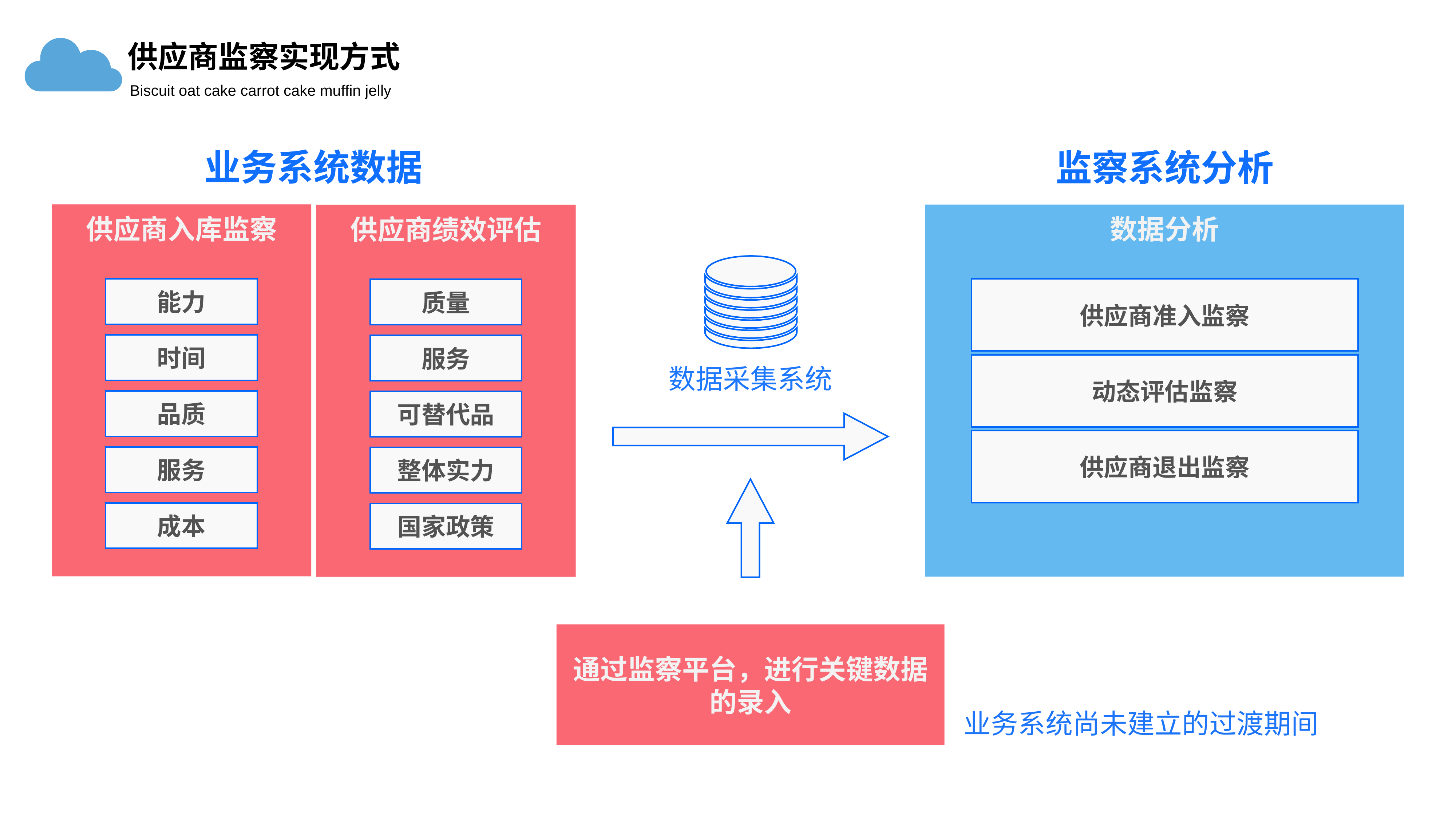

供应商监察实现方式

Biscuit oat cake carrot cake muffin jelly
业务系统数据
供应商入库监察
能力
时间
品质
服务
成本
供应商绩效评估
质量
服务
可替代品
整体实力
国家政策
监察系统分析
数据分析
供应商准入监察
动态评估监察
供应商退出监察

数据采集系统

通过监察平台，进行关键数据的录入
业务系统尚未建立的过渡期间
101